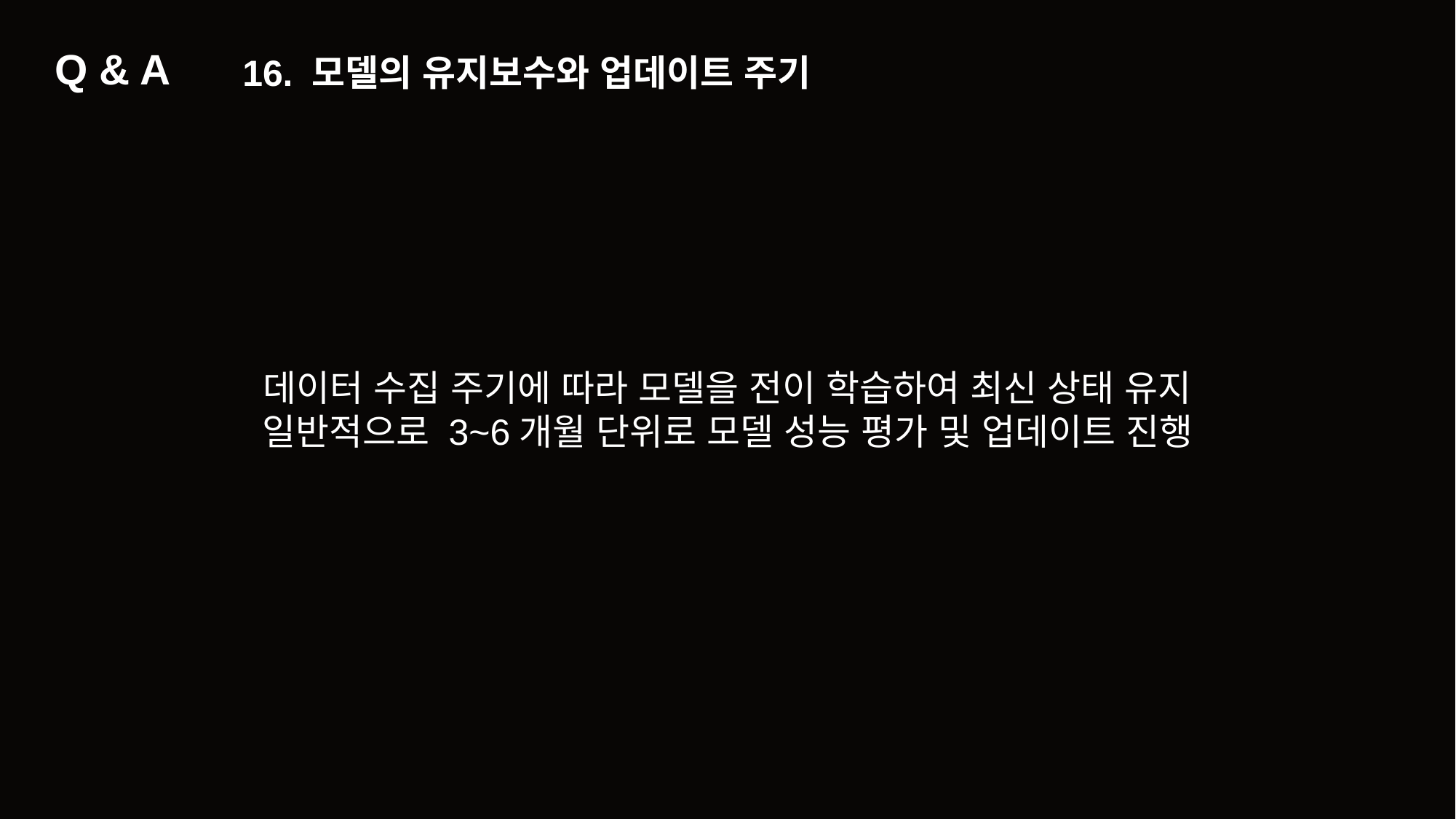

Q & A
16. 모델의 유지보수와 업데이트 주기
데이터 수집 주기에 따라 모델을 전이 학습하여 최신 상태 유지
일반적으로 3~6개월 단위로 모델 성능 평가 및 업데이트 진행